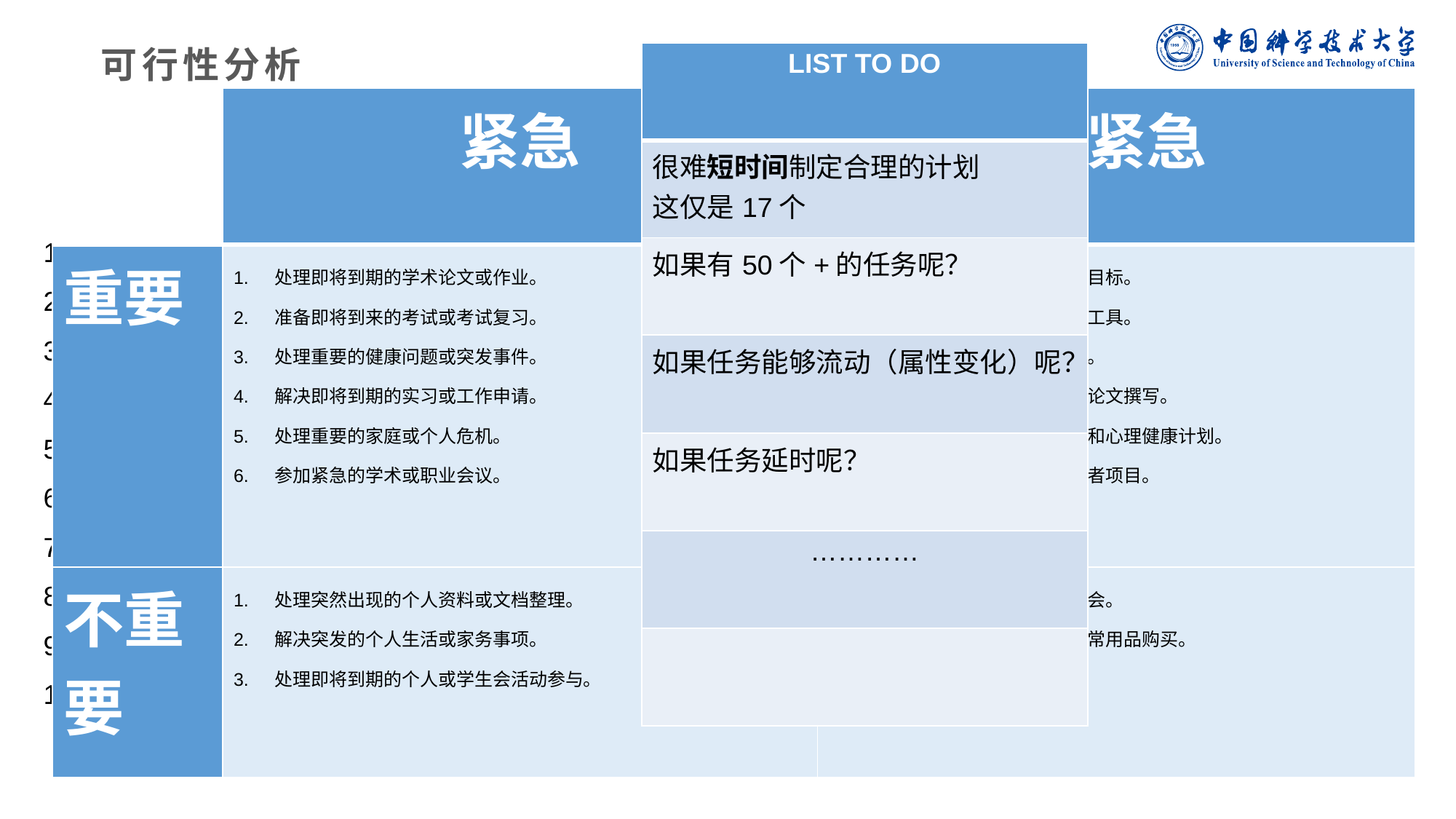

可行性分析
| LIST TO DO |
| --- |
| 很难短时间制定合理的计划 这仅是17个 |
| 如果有50个+的任务呢？ |
| 如果任务能够流动（属性变化）呢？ |
| 如果任务延时呢？ |
| ………… |
|  |
|  | 紧急 | 不紧急 |
| --- | --- | --- |
| 重要 | 处理即将到期的学术论文或作业。 准备即将到来的考试或考试复习。 处理重要的健康问题或突发事件。 解决即将到期的实习或工作申请。 处理重要的家庭或个人危机。 参加紧急的学术或职业会议。 | 制定并实施长期学习计划和目标。 学习和掌握新的学术技能或工具。 寻找和申请暑期实习或工作。 参加长期的学术研究项目或论文撰写。 建立和维护长期的个人健康和心理健康计划。 参加长期的社区服务或志愿者项目。 |
| 不重要 | 处理突然出现的个人资料或文档整理。 解决突发的个人生活或家务事项。 处理即将到期的个人或学生会活动参与。 | 参加非紧急的社交活动或聚会。 处理不紧急的个人购物或日常用品购买。 |
大量任务
处理即将到期的学术论文或作业。
准备即将到来的考试或考试复习。
处理重要的健康问题或突发事件。
解决即将到期的实习或工作申请。
处理重要的家庭或个人危机。
参加紧急的学术或职业会议。
制定并实施长期学习计划和目标。
学习和掌握新的学术技能或工具。
寻找和申请暑期实习或工作。
参加长期的学术研究项目或论文撰写。

建立和维护长期的个人健康和心理健康计划。
参加长期的社区服务或志愿者项目。
处理突然出现的个人资料或文档整理。
解决突发的个人生活或家务事项。
处理即将到期的个人或学生会活动参与。
参加非紧急的社交活动或聚会。
处理不紧急的个人购物或日常用品购买。
8